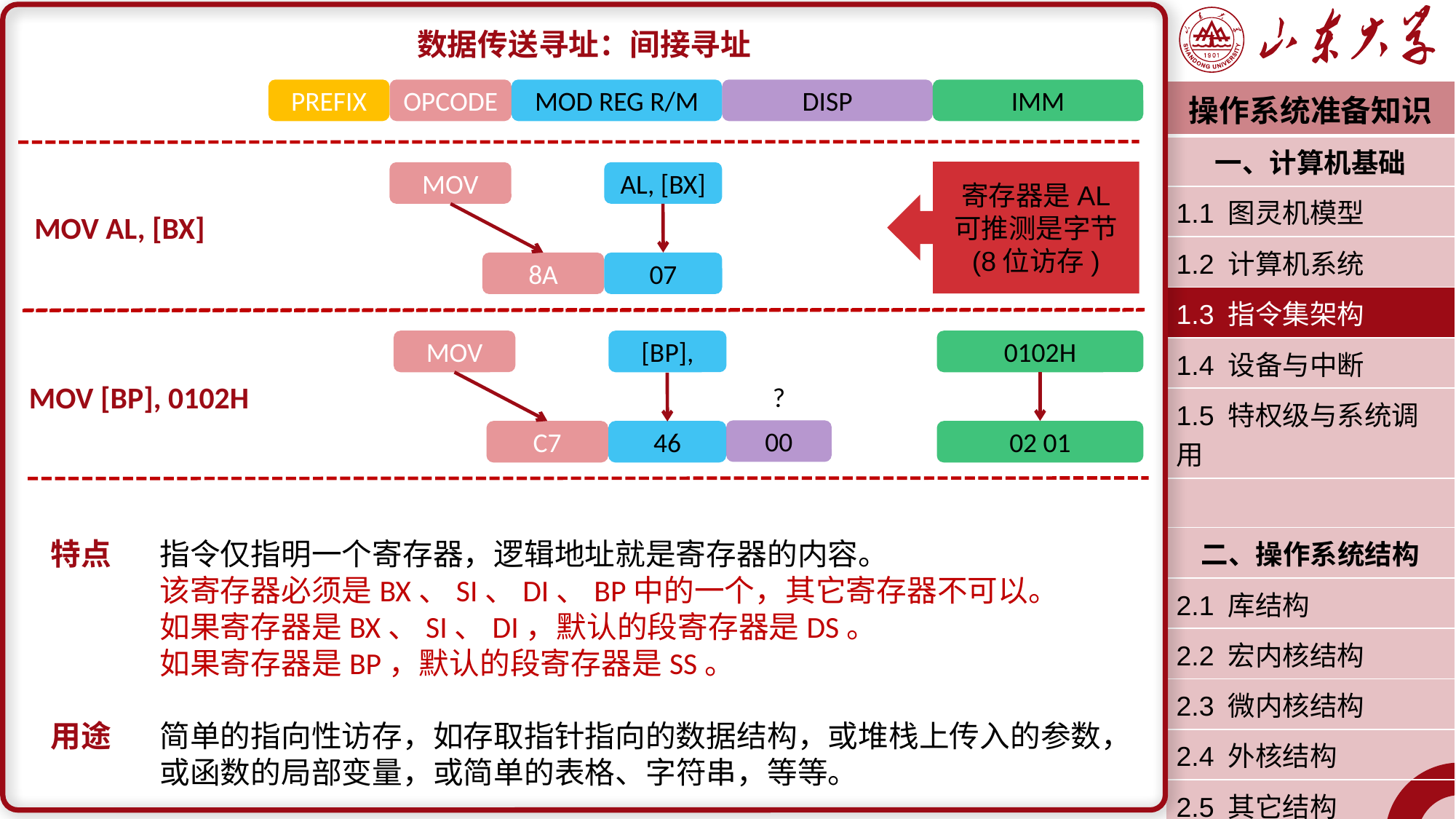

数据传送寻址：间接寻址

特点	指令仅指明一个寄存器，逻辑地址就是寄存器的内容。
	该寄存器必须是BX、SI、DI、BP中的一个，其它寄存器不可以。
	如果寄存器是BX、SI、DI，默认的段寄存器是DS。
	如果寄存器是BP，默认的段寄存器是SS。

用途	简单的指向性访存，如存取指针指向的数据结构，或堆栈上传入的参数，	或函数的局部变量，或简单的表格、字符串，等等。
PREFIX
OPCODE
MOD REG R/M
DISP
IMM
| 操作系统准备知识 |
| --- |
| 一、计算机基础 |
| 1.1 图灵机模型 |
| 1.2 计算机系统 |
| 1.3 指令集架构 |
| 1.4 设备与中断 |
| 1.5 特权级与系统调用 |
|  |
| 二、操作系统结构 |
| 2.1 库结构 |
| 2.2 宏内核结构 |
| 2.3 微内核结构 |
| 2.4 外核结构 |
| 2.5 其它结构 |
| 潘润宇 2023.02 |

寄存器是AL
可推测是字节
(8位访存)

MOV
AL, [BX]
MOV AL, [BX]
8A
07
MOV
[BP],
0102H
MOV [BP], 0102H
?
00
C7
46
02 01